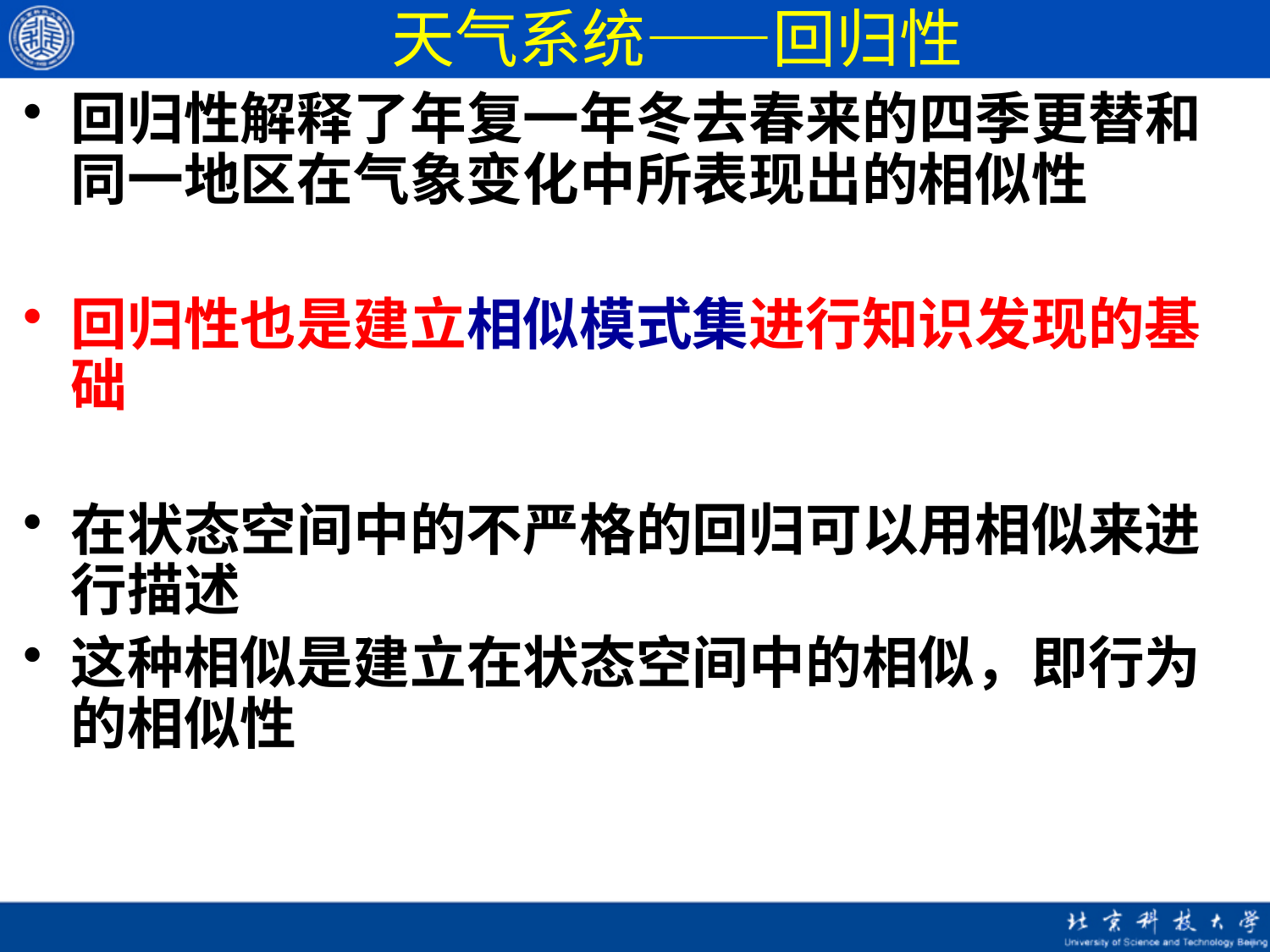

# 天气系统——回归性
回归性解释了年复一年冬去春来的四季更替和同一地区在气象变化中所表现出的相似性

回归性也是建立相似模式集进行知识发现的基础

在状态空间中的不严格的回归可以用相似来进行描述
这种相似是建立在状态空间中的相似，即行为的相似性